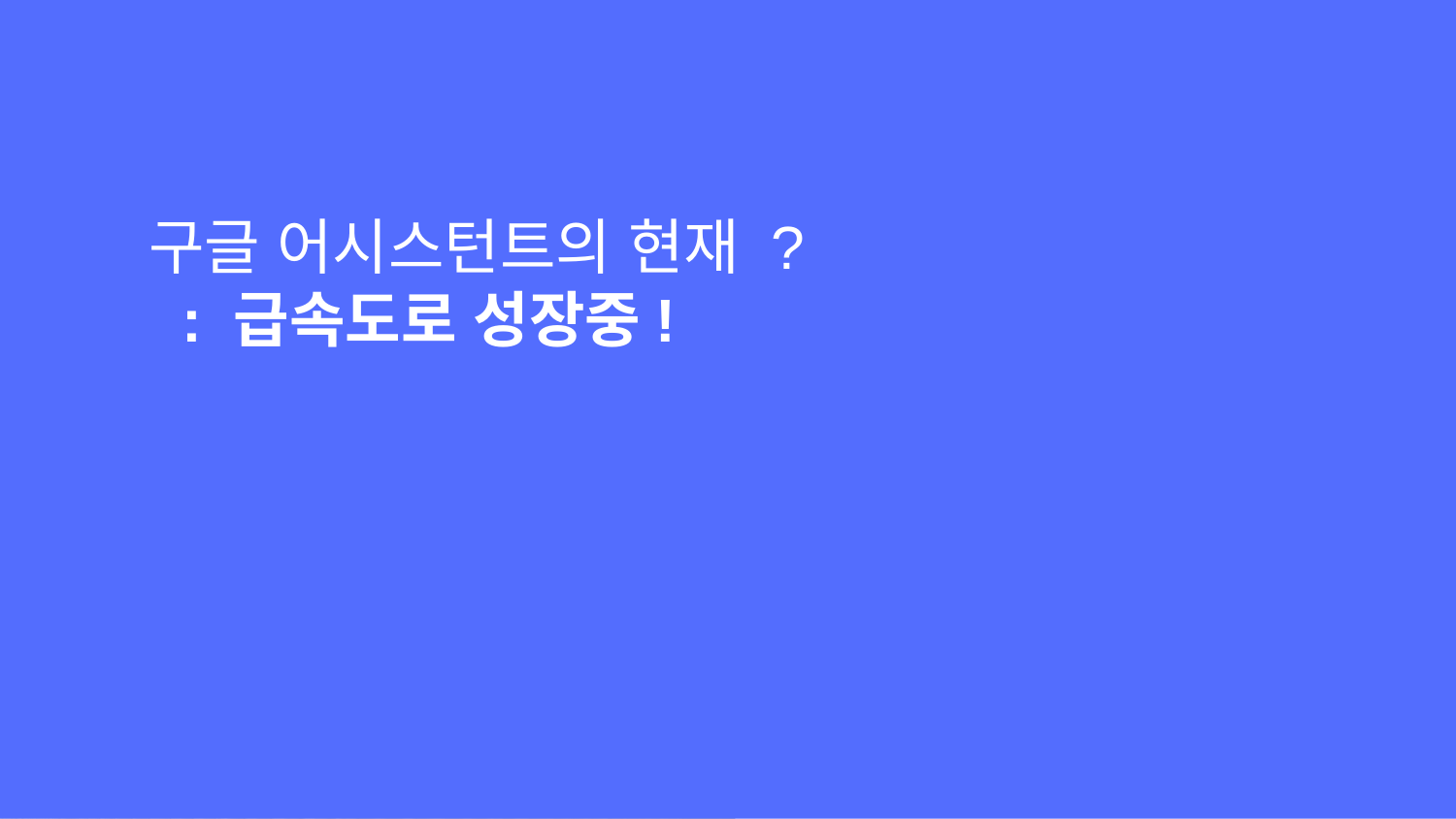

구글 어시스턴트의 현재 ?
  : 급속도로 성장중!

Subhead